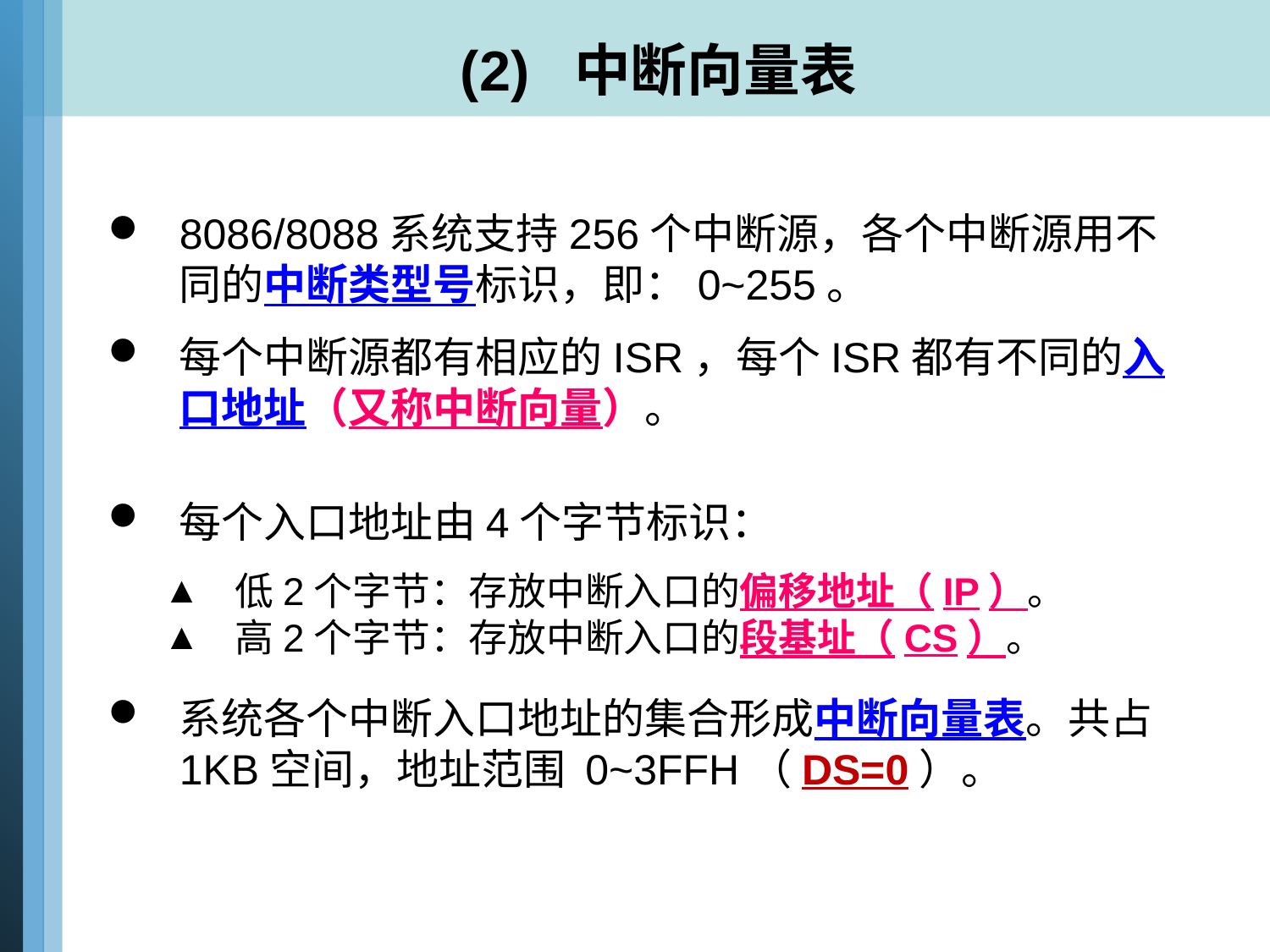

# (2)  中断向量表
8086/8088系统支持256个中断源，各个中断源用不同的中断类型号标识，即：0~255。
每个中断源都有相应的ISR，每个ISR都有不同的入口地址（又称中断向量）。
每个入口地址由4个字节标识：
低2个字节：存放中断入口的偏移地址（IP）。
高2个字节：存放中断入口的段基址（CS）。
系统各个中断入口地址的集合形成中断向量表。共占1KB空间，地址范围 0~3FFH（DS=0）。

83